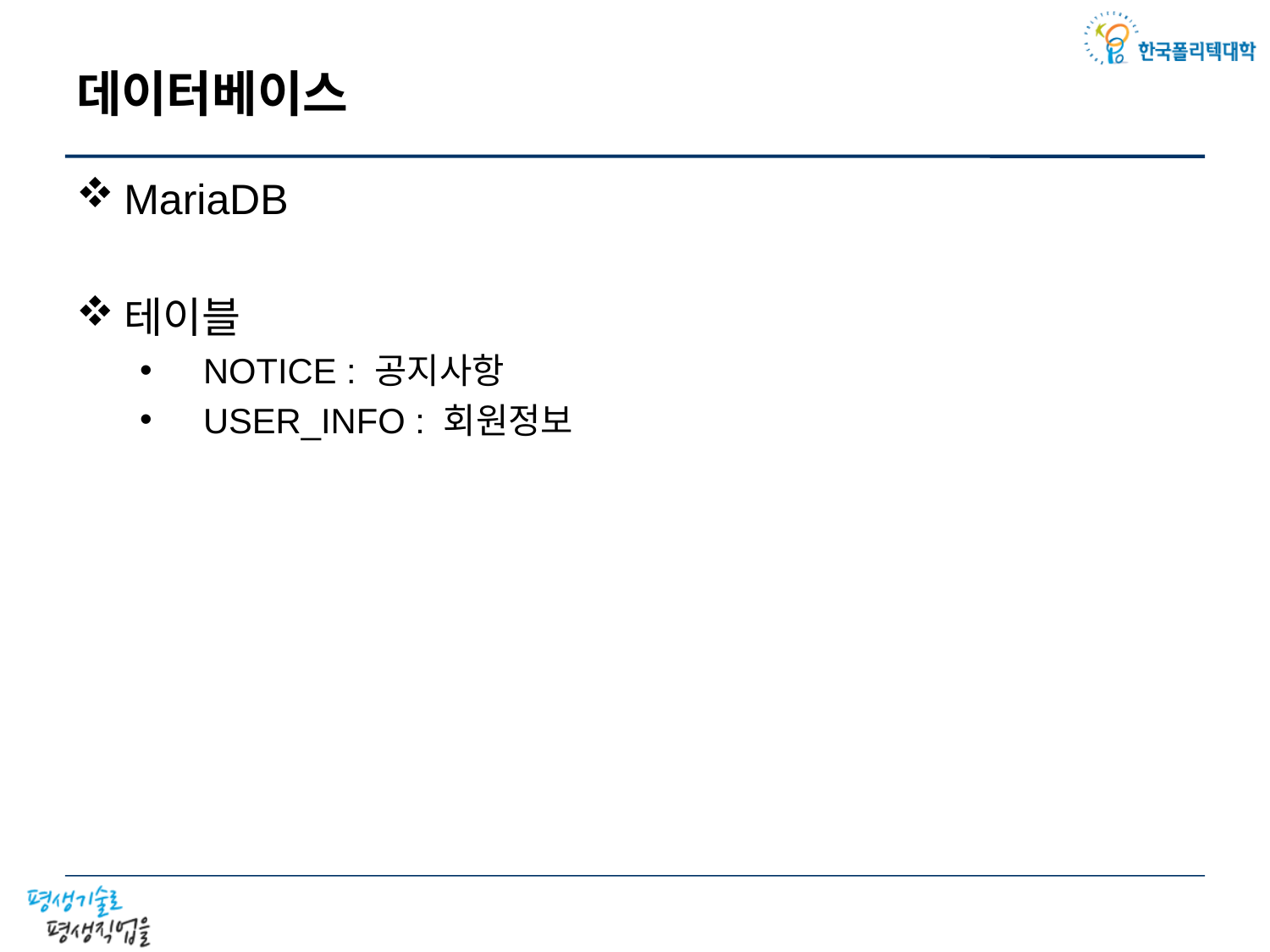

# 데이터베이스
MariaDB

테이블
NOTICE : 공지사항
USER_INFO : 회원정보